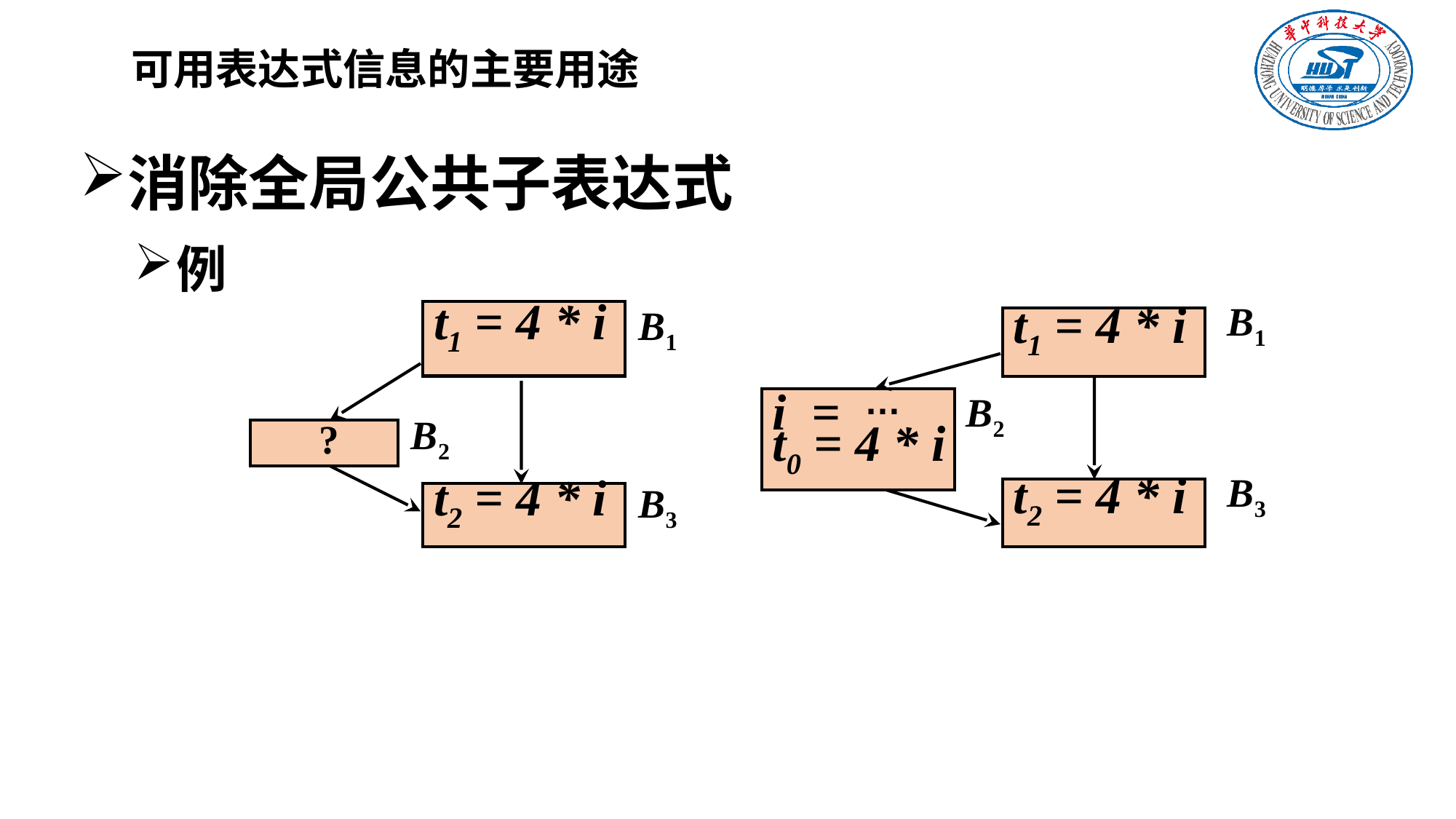

# 可用表达式信息的主要用途
消除全局公共子表达式
例
B1
t1 = 4 * i

B2
i  =
t0 = 4 * i
…
B3
t2 = 4 * i

B1
t1 = 4 * i

B2
?

B3
t2 = 4 * i